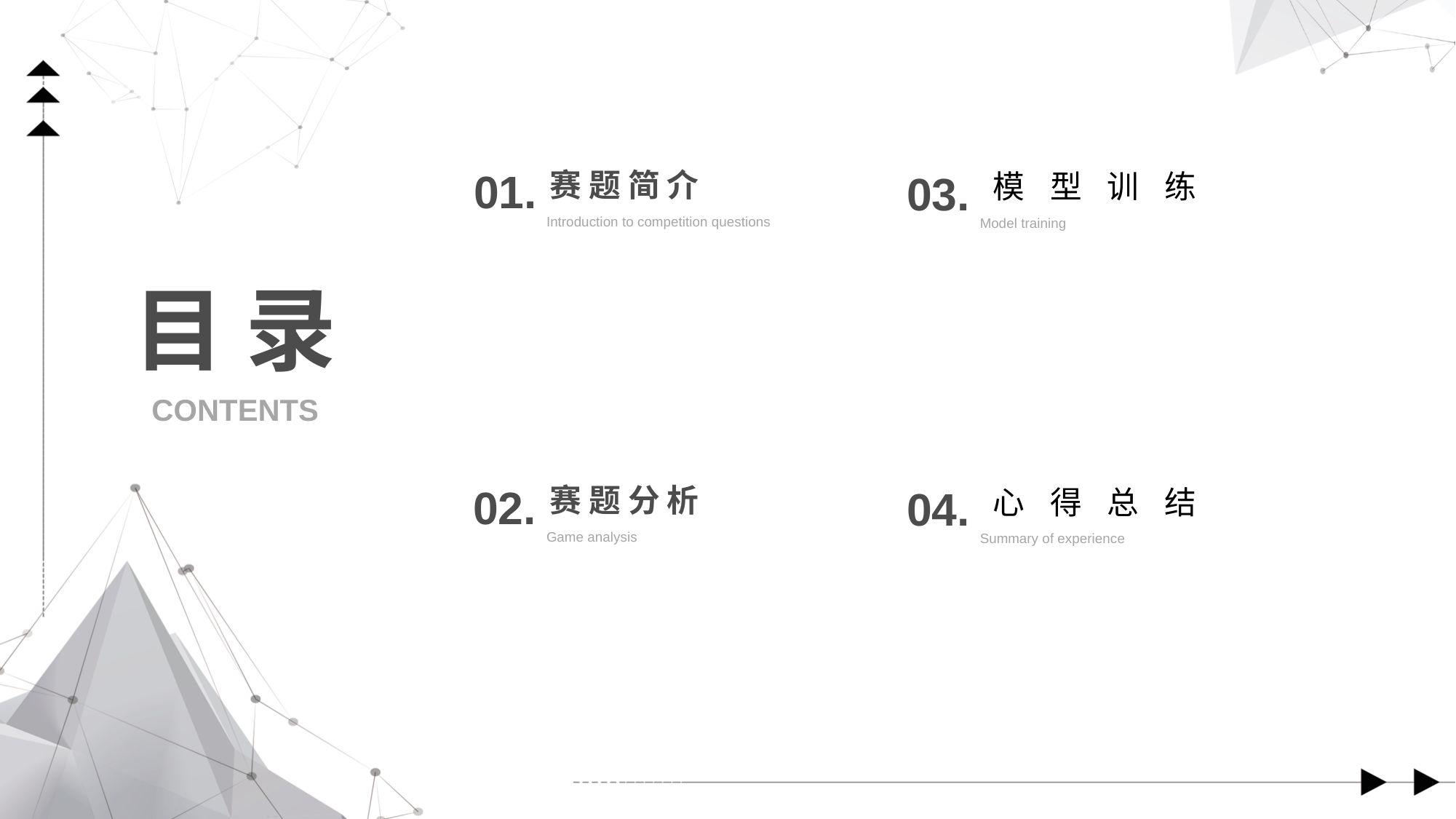

01.
赛 题 简 介
Introduction to competition questions
03.
模 型 训 练
Model training
目 录
CONTENTS
02.
赛 题 分 析
Game analysis
04.
心 得 总 结
Summary of experience